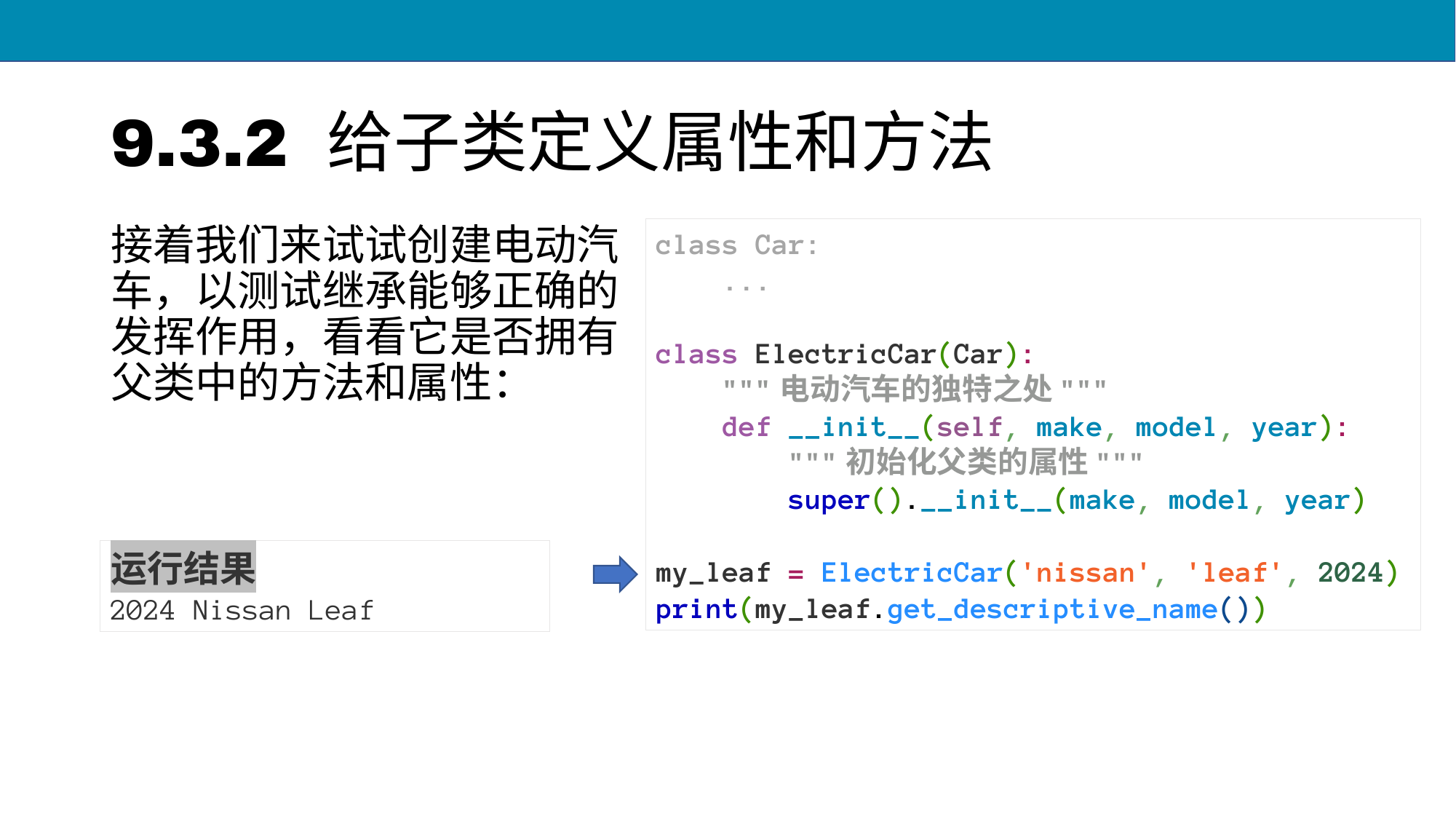

# 9.3.2 给子类定义属性和方法
接着我们来试试创建电动汽车，以测试继承能够正确的发挥作用，看看它是否拥有父类中的方法和属性：
class Car:
    ...
class ElectricCar(Car):
    """电动汽车的独特之处"""
    def __init__(self, make, model, year):
        """初始化父类的属性"""
        super().__init__(make, model, year)

my_leaf = ElectricCar('nissan', 'leaf', 2024)
print(my_leaf.get_descriptive_name())
运行结果
2024 Nissan Leaf